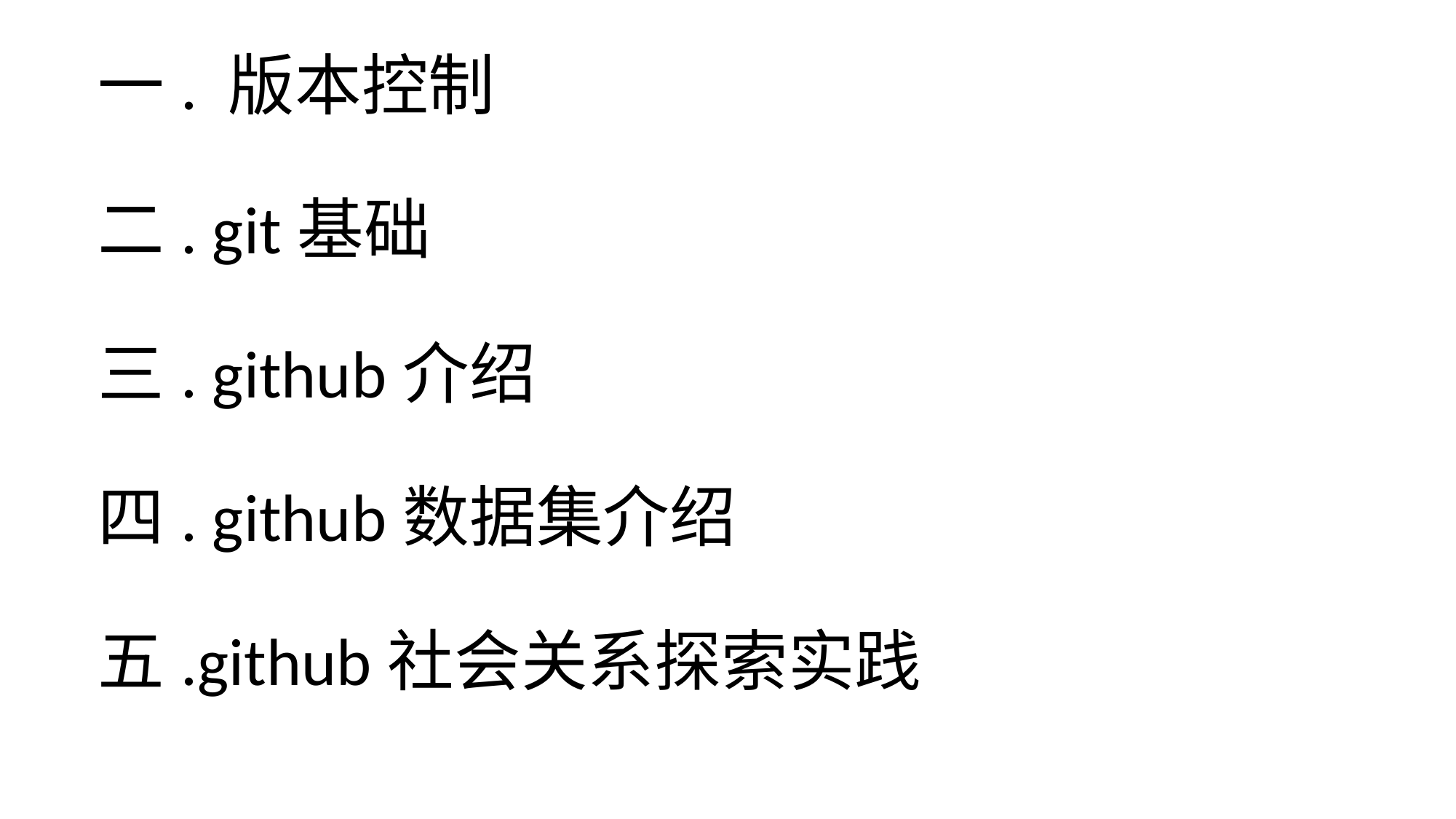

# 一. 版本控制 二. git基础 三. github介绍 四. github数据集介绍 五.github社会关系探索实践